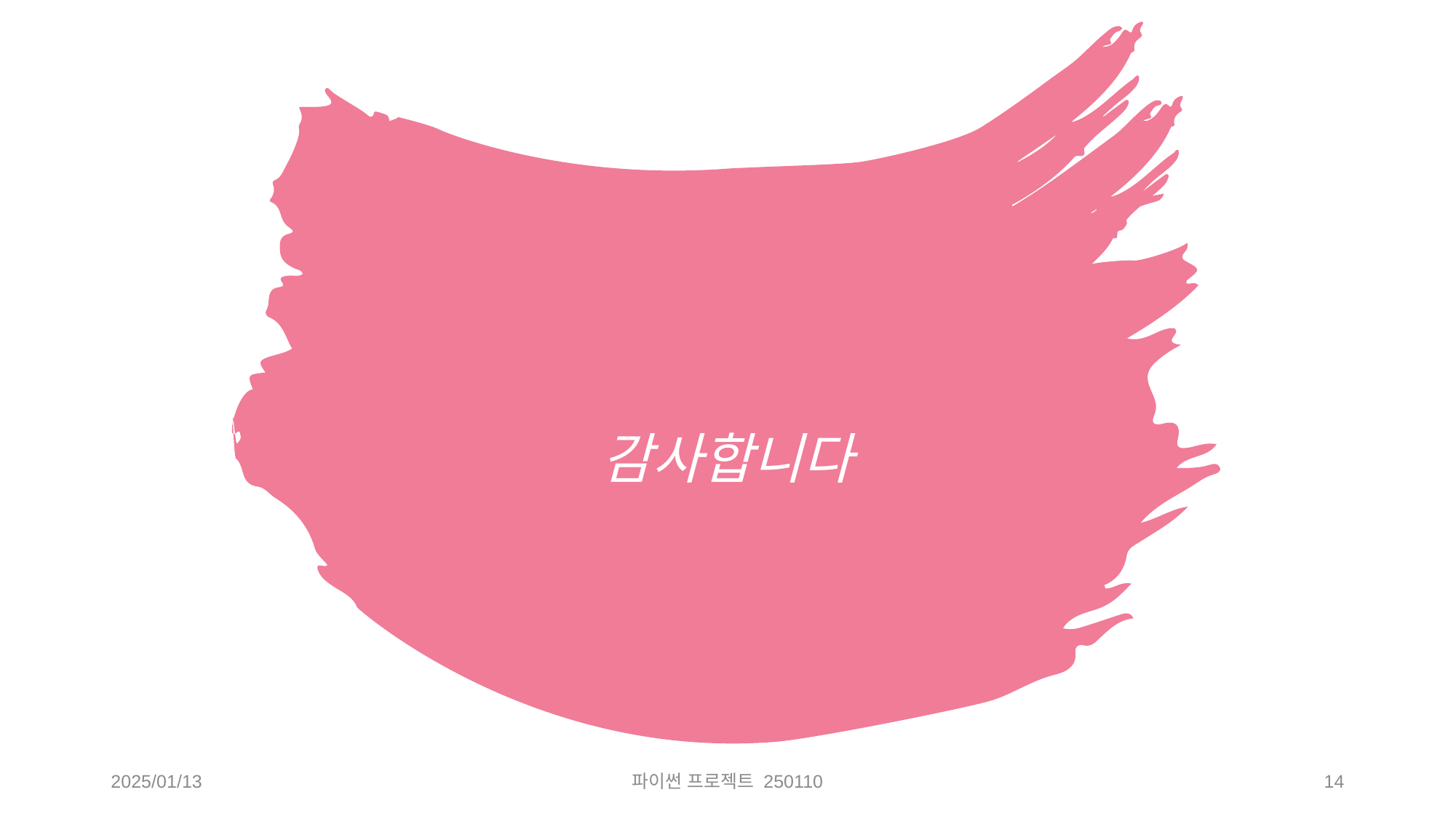

# 감사합니다

2025/01/13
파이썬 프로젝트 250110
14